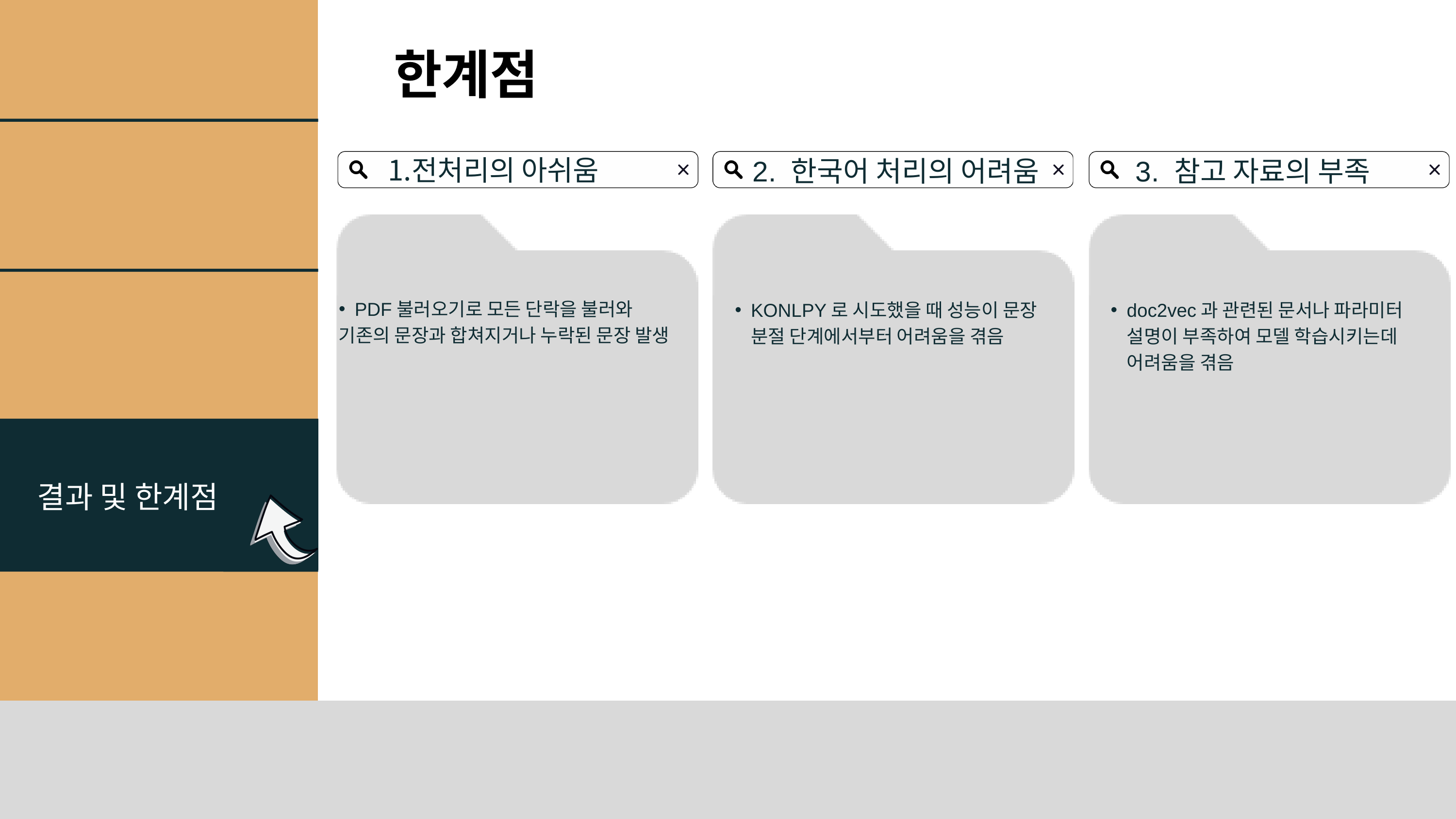

한계점

전처리의 아쉬움
2. 한국어 처리의 어려움
3. 참고 자료의 부족

PDF불러오기로 모든 단락을 불러와
기존의 문장과 합쳐지거나 누락된 문장 발생
KONLPY로 시도했을 때 성능이 문장 분절 단계에서부터 어려움을 겪음
doc2vec과 관련된 문서나 파라미터 설명이 부족하여 모델 학습시키는데 어려움을 겪음

결과 및 한계점